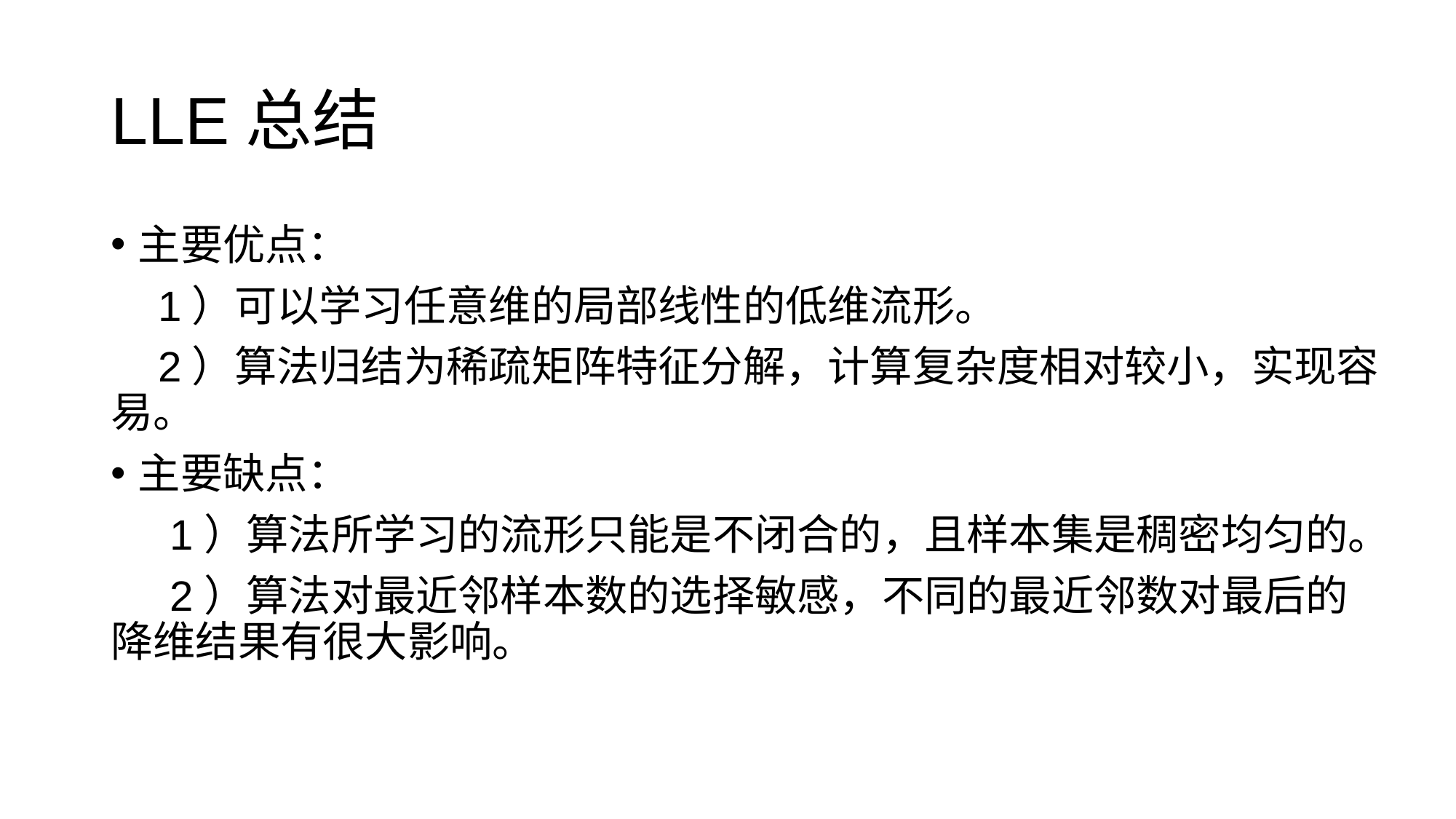

# LLE总结
主要优点：
    1）可以学习任意维的局部线性的低维流形。
    2）算法归结为稀疏矩阵特征分解，计算复杂度相对较小，实现容易。
主要缺点：
     1）算法所学习的流形只能是不闭合的，且样本集是稠密均匀的。
     2）算法对最近邻样本数的选择敏感，不同的最近邻数对最后的降维结果有很大影响。